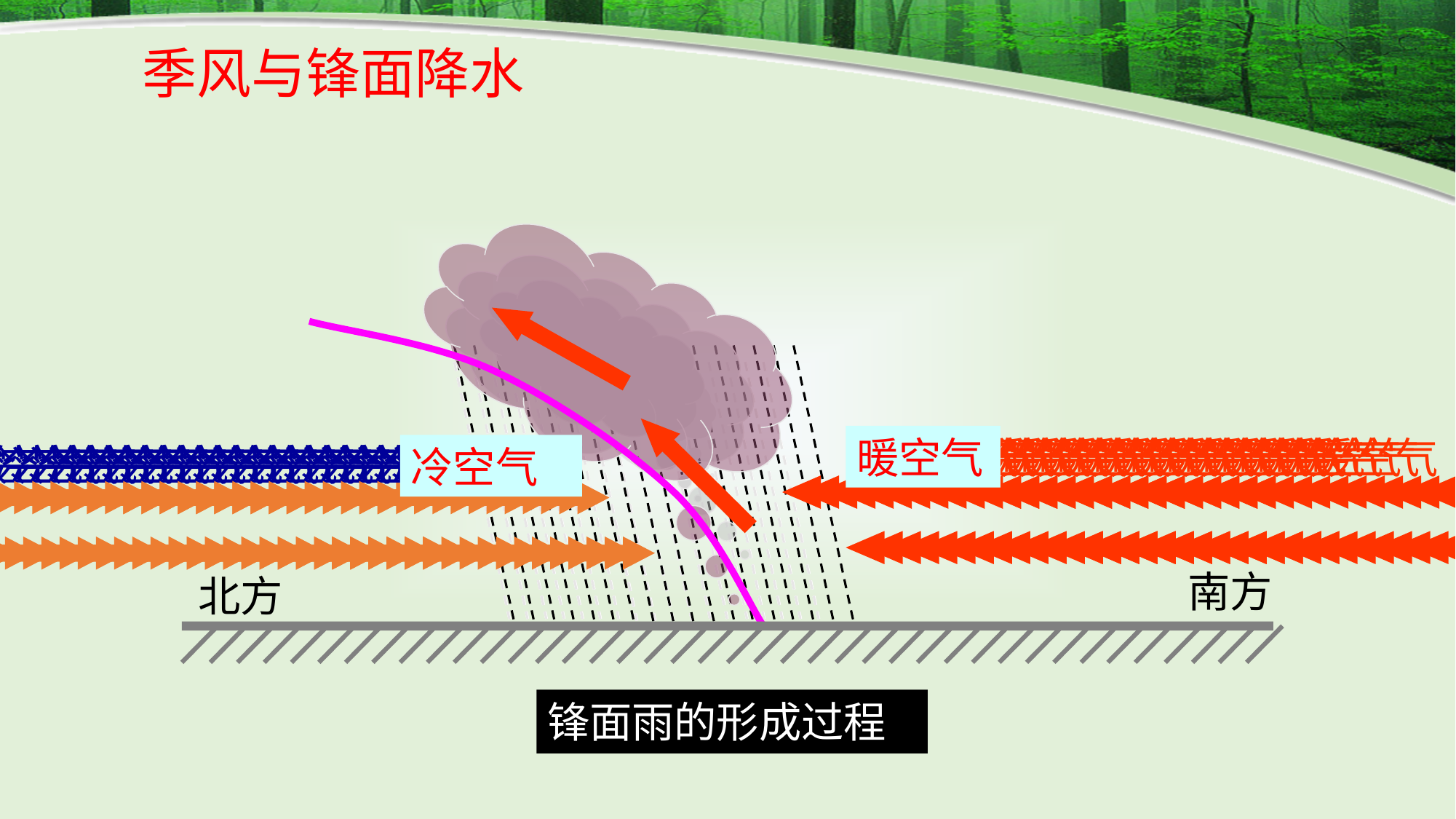

季风与锋面降水

暖空气

冷空气

暖空气

冷空气

暖空气

冷空气

暖空气

冷空气

暖空气

冷空气

暖空气

冷空气

暖空气

冷空气

暖空气

冷空气

暖空气

冷空气

暖空气

冷空气

暖空气

冷空气

暖空气

冷空气

暖空气

冷空气

暖空气

冷空气

暖空气

冷空气

暖空气

冷空气

暖空气

冷空气

暖空气

冷空气

暖空气

冷空气

暖空气

冷空气

暖空气

冷空气

暖空气

冷空气

暖空气

冷空气

暖空气

冷空气

暖空气

冷空气

暖空气

冷空气

暖空气
暖空气
暖空气
冷空气
冷空气
冷空气

南方
北方

锋面雨的形成过程